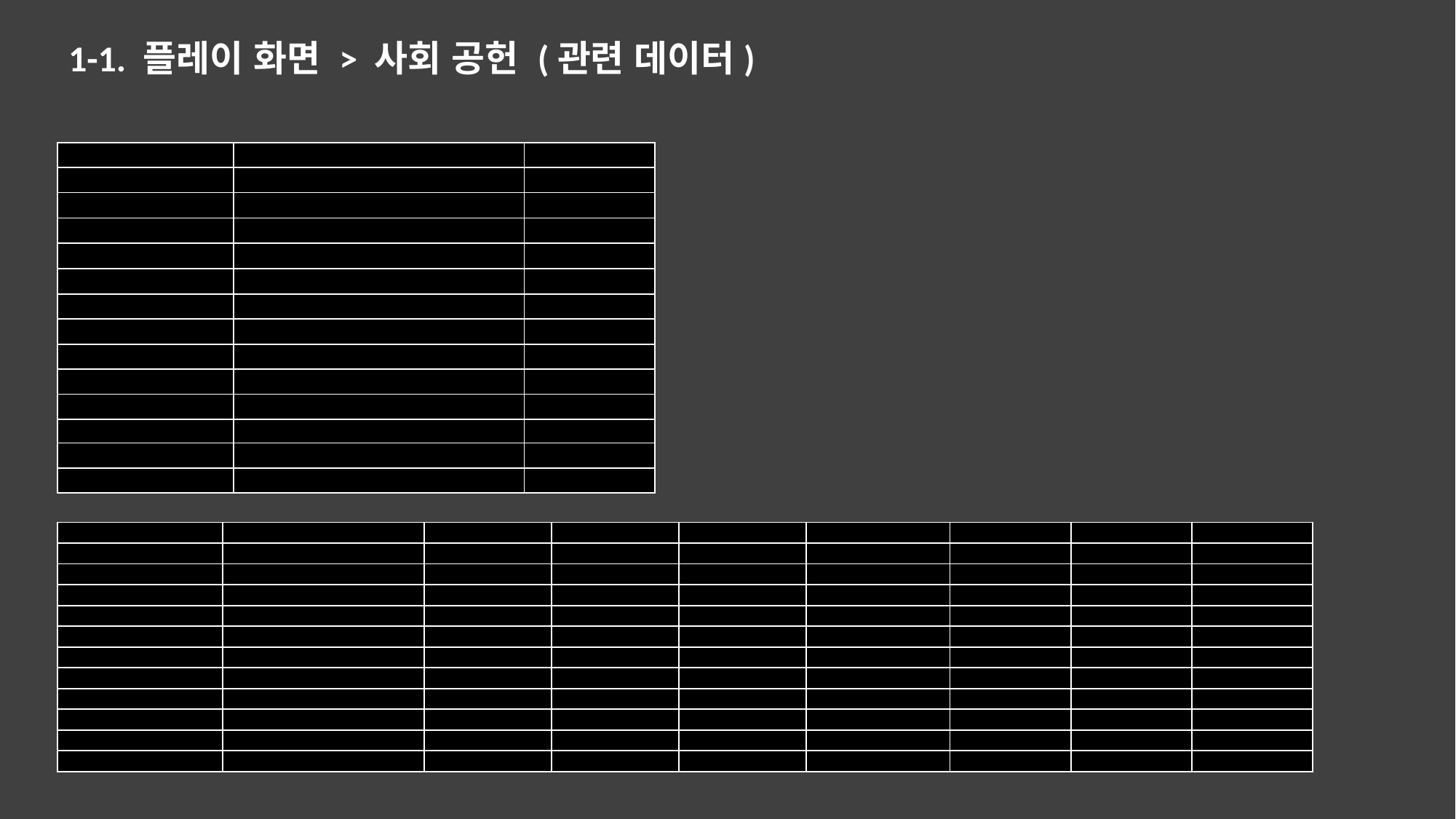

1-1. 플레이 화면 > 사회 공헌 (관련 데이터)
| WorkingInfo |  |  |
| --- | --- | --- |
| id | key | \_text |
| 1 | AND\_MAKER\_WORKING\_NAME\_1 | 도시 환경 미화 |
| 2 | AND\_MAKER\_WORKING\_NAME\_2 | 출장 설거지 |
| 3 | AND\_MAKER\_WORKING\_NAME\_3 | 야간 경비 |
| 4 | AND\_MAKER\_WORKING\_NAME\_4 | 책 읽어주기 |
| 5 | AND\_MAKER\_WORKING\_NAME\_5 | - |
| 6 | AND\_MAKER\_WORKING\_NAME\_6 | - |
| 7 | AND\_MAKER\_WORKING\_NAME\_7 | - |
| 8 | AND\_MAKER\_WORKING\_NAME\_8 | - |
| 9 | AND\_MAKER\_WORKING\_NAME\_9 | - |
| 10 | AND\_MAKER\_WORKING\_NAME\_10 | - |
| 11 | AND\_MAKER\_WORKING\_NAME\_11 | - |
| 12 | AND\_MAKER\_WORKING\_NAME\_12 | - |
| WorkingArgumentInfo |  |  |  |  |  |  |  |  |
| --- | --- | --- | --- | --- | --- | --- | --- | --- |
| id | \_activemoney공식 | arg1 | arg2 | arg3 | \_rewardmoney공식 | arg4 | arg5 | rewardinterval |
| 1 | arg1^(level값-1)\*arg2+arg3 | 1.05 | 30 | 0 | (level값\*arg4)+arg5 | 5 | 5 | 5 |
| 2 | arg1^(level값-1)\*arg2+arg3 | 1.05 | 30 | 0 | (level값\*arg4)+arg5 | 5 | 5 | 5 |
| 3 | arg1^(level값-1)\*arg2+arg3 | 1.05 | 30 | 0 | (level값\*arg4)+arg5 | 5 | 5 | 5 |
| 4 | arg1^(level값-1)\*arg2+arg3 | 1.05 | 30 | 0 | (level값\*arg4)+arg5 | 5 | 5 | 5 |
| 5 | arg1^(level값-1)\*arg2+arg3 | 1.05 | 30 | 0 | (level값\*arg4)+arg5 | 5 | 5 | 5 |
| 6 | arg1^(level값-1)\*arg2+arg3 | 1.05 | 30 | 0 | (level값\*arg4)+arg5 | 5 | 5 | 5 |
| 7 | arg1^(level값-1)\*arg2+arg3 | 1.05 | 30 | 0 | (level값\*arg4)+arg5 | 5 | 5 | 5 |
| 8 | arg1^(level값-1)\*arg2+arg3 | 1.05 | 30 | 0 | (level값\*arg4)+arg5 | 5 | 5 | 5 |
| 9 | arg1^(level값-1)\*arg2+arg3 | 1.05 | 30 | 0 | (level값\*arg4)+arg5 | 5 | 5 | 5 |
| 10 | arg1^(level값-1)\*arg2+arg3 | 1.05 | 30 | 0 | (level값\*arg4)+arg5 | 5 | 5 | 5 |